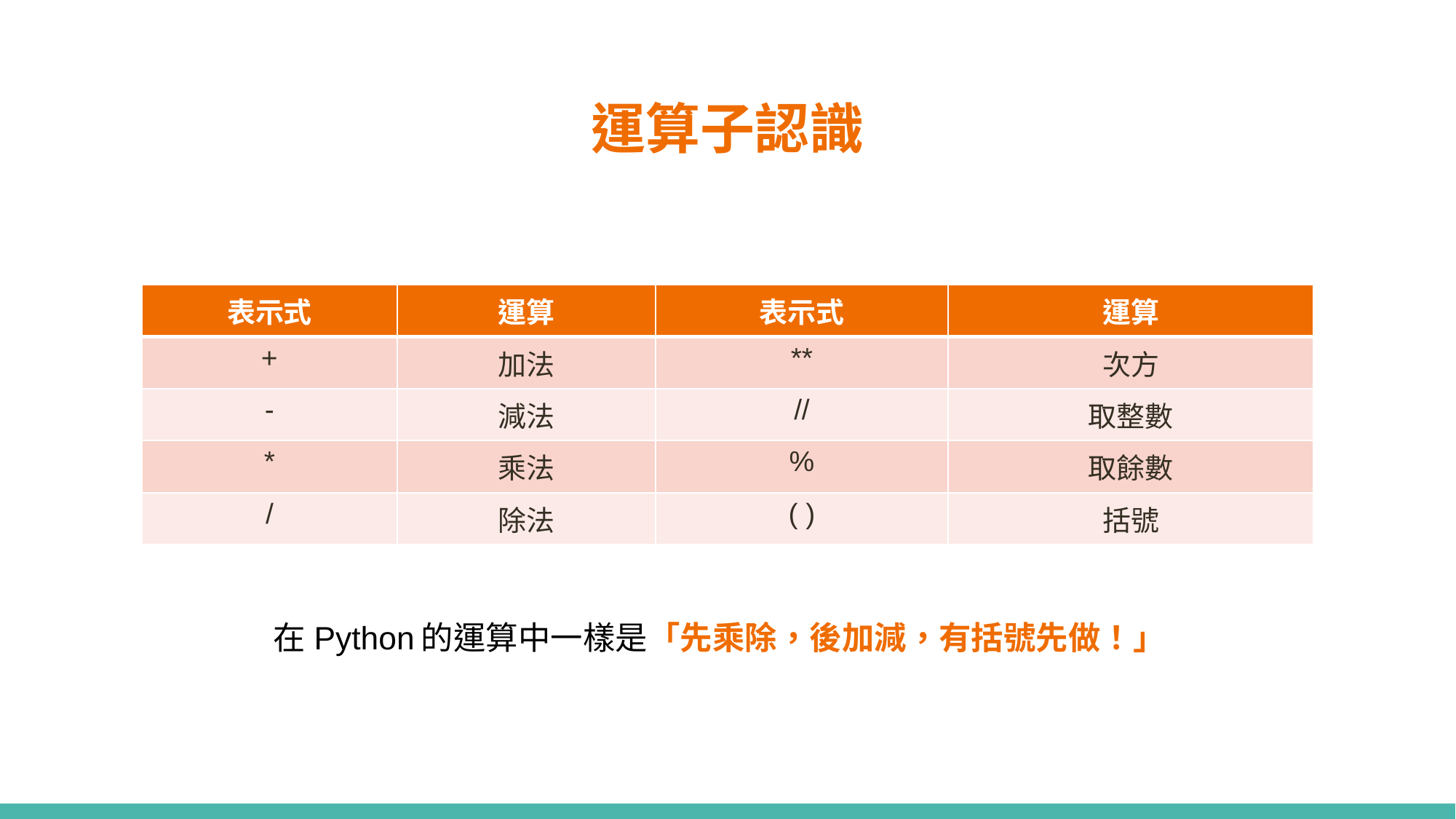

# 運算子認識
| 表示式 | 運算 | 表示式 | 運算 |
| --- | --- | --- | --- |
| + | 加法 | \*\* | 次方 |
| - | 減法 | // | 取整數 |
| \* | 乘法 | % | 取餘數 |
| / | 除法 | ( ) | 括號 |
在Python的運算中一樣是「先乘除，後加減，有括號先做！」